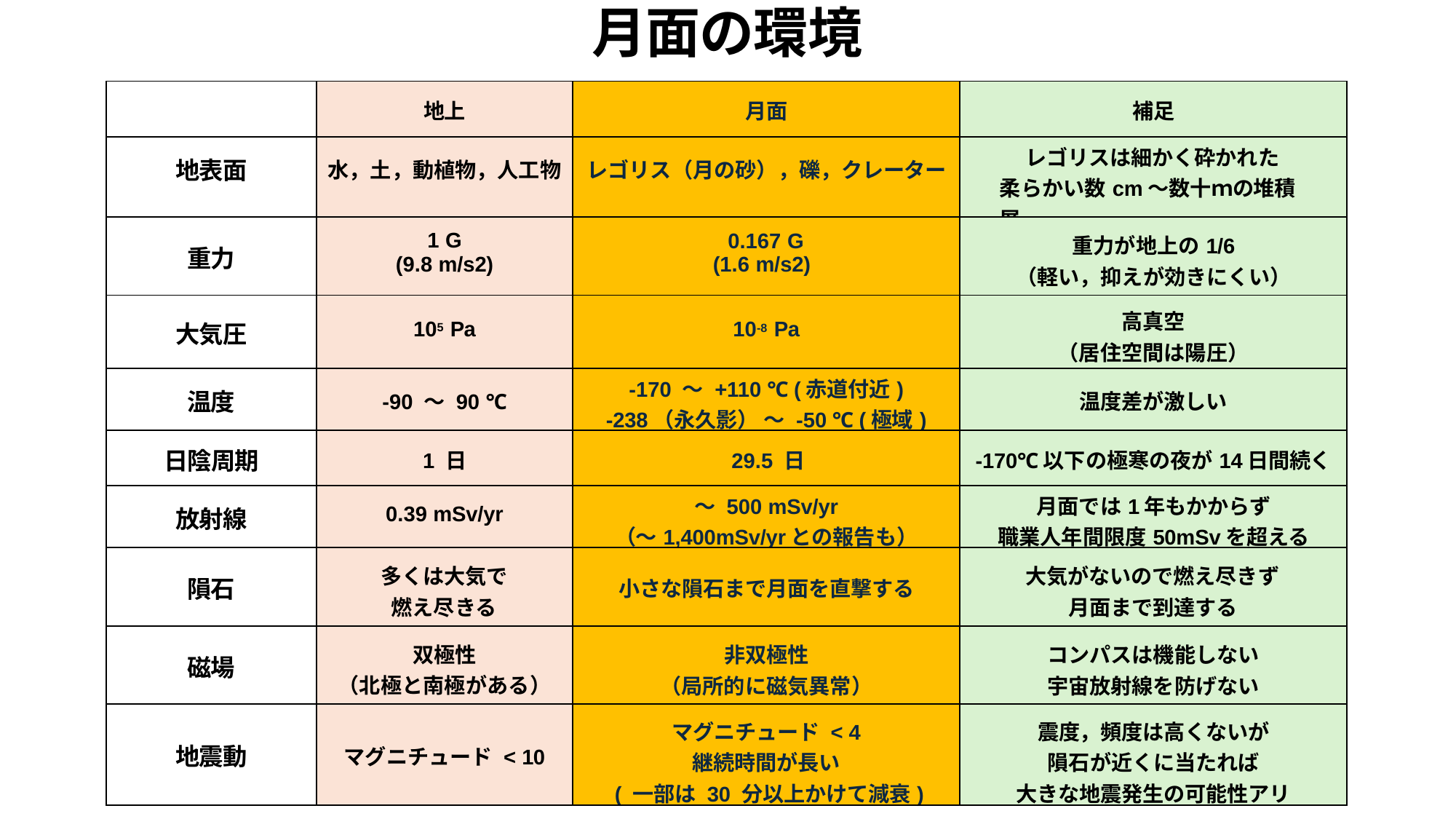

# 月面の環境
|  | 地上 | 月面 | 補足 |
| --- | --- | --- | --- |
| 地表面 | 水，土，動植物，人工物 | レゴリス（月の砂），礫，クレーター | レゴリスは細かく砕かれた 柔らかい数cm～数十ｍの堆積層 |
| 重力 | 1 G (9.8 m/s2) | 0.167 G (1.6 m/s2) | 重力が地上の1/6 （軽い，抑えが効きにくい） |
| 大気圧 | 105 Pa | 10-8 Pa | 高真空 （居住空間は陽圧） |
| 温度 | -90 ～ 90 ℃ | -170 ～ +110 ℃ (赤道付近) -238（永久影） ～ -50 ℃ (極域) | 温度差が激しい |
| 日陰周期 | 1 日 | 29.5 日 | -170℃以下の極寒の夜が14日間続く |
| 放射線 | 0.39 mSv/yr | ～ 500 mSv/yr （～1,400mSv/yrとの報告も） | 月面では1年もかからず 職業人年間限度50mSvを超える |
| 隕石 | 多くは大気で燃え尽きる | 小さな隕石まで月面を直撃する | 大気がないので燃え尽きず月面まで到達する |
| 磁場 | 双極性 （北極と南極がある） | 非双極性 （局所的に磁気異常） | コンパスは機能しない宇宙放射線を防げない |
| 地震動 | マグニチュード < 10 | マグニチュード < 4 継続時間が長い ( 一部は 30 分以上かけて減衰) | 震度，頻度は高くないが 隕石が近くに当たれば 大きな地震発生の可能性アリ |